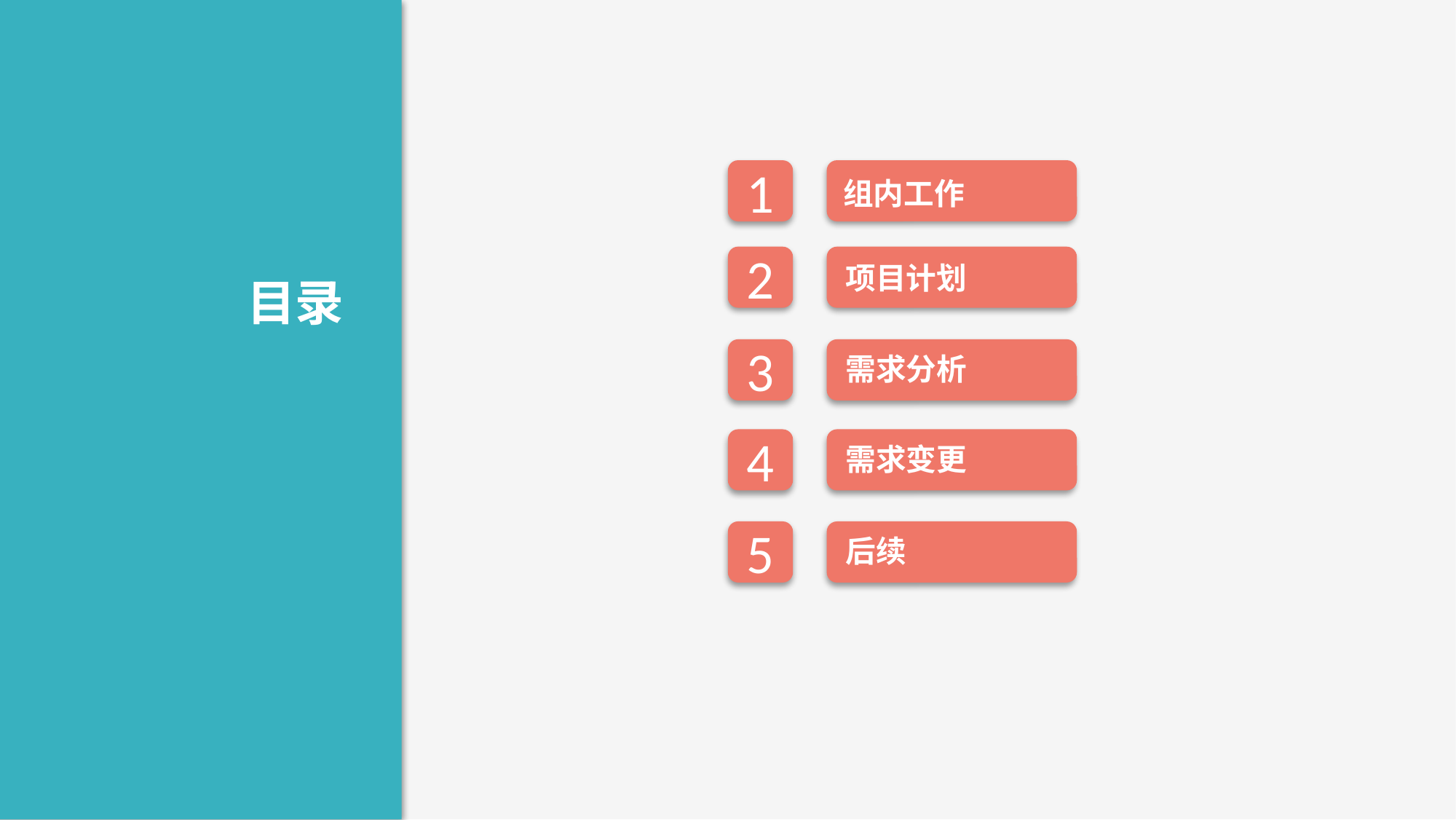

1

组内工作
2

项目计划
目录
3

需求分析
4

需求变更
5

后续
9

WBS
8

会议记录